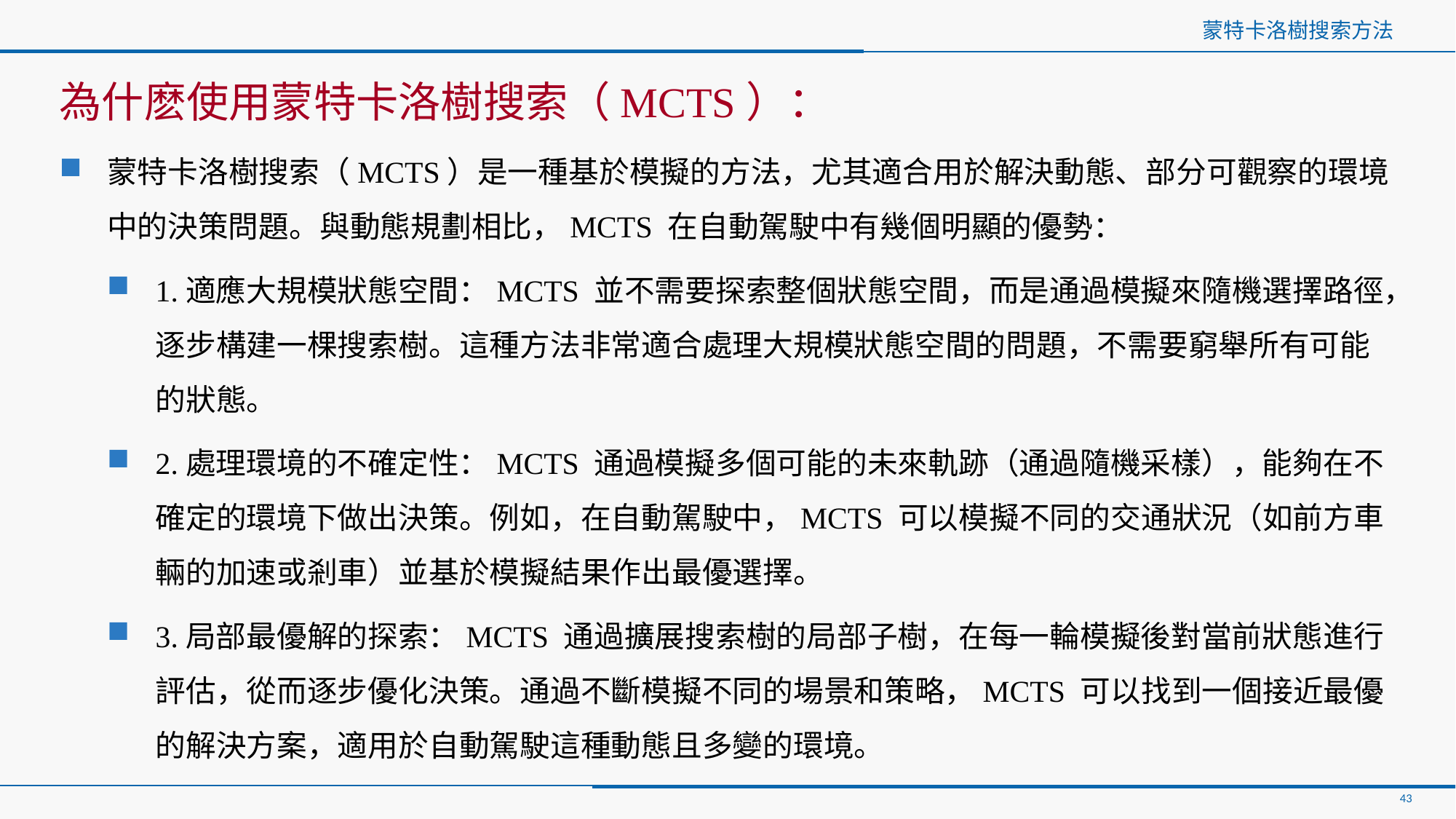

# 蒙特卡洛樹搜索方法
為什麽使用蒙特卡洛樹搜索（MCTS）：
蒙特卡洛樹搜索（MCTS）是一種基於模擬的方法，尤其適合用於解決動態、部分可觀察的環境中的決策問題。與動態規劃相比，MCTS 在自動駕駛中有幾個明顯的優勢：
1.適應大規模狀態空間：MCTS 並不需要探索整個狀態空間，而是通過模擬來隨機選擇路徑，逐步構建一棵搜索樹。這種方法非常適合處理大規模狀態空間的問題，不需要窮舉所有可能的狀態。
2.處理環境的不確定性：MCTS 通過模擬多個可能的未來軌跡（通過隨機采樣），能夠在不確定的環境下做出決策。例如，在自動駕駛中，MCTS 可以模擬不同的交通狀況（如前方車輛的加速或剎車）並基於模擬結果作出最優選擇。
3.局部最優解的探索：MCTS 通過擴展搜索樹的局部子樹，在每一輪模擬後對當前狀態進行評估，從而逐步優化決策。通過不斷模擬不同的場景和策略，MCTS 可以找到一個接近最優的解決方案，適用於自動駕駛這種動態且多變的環境。

43